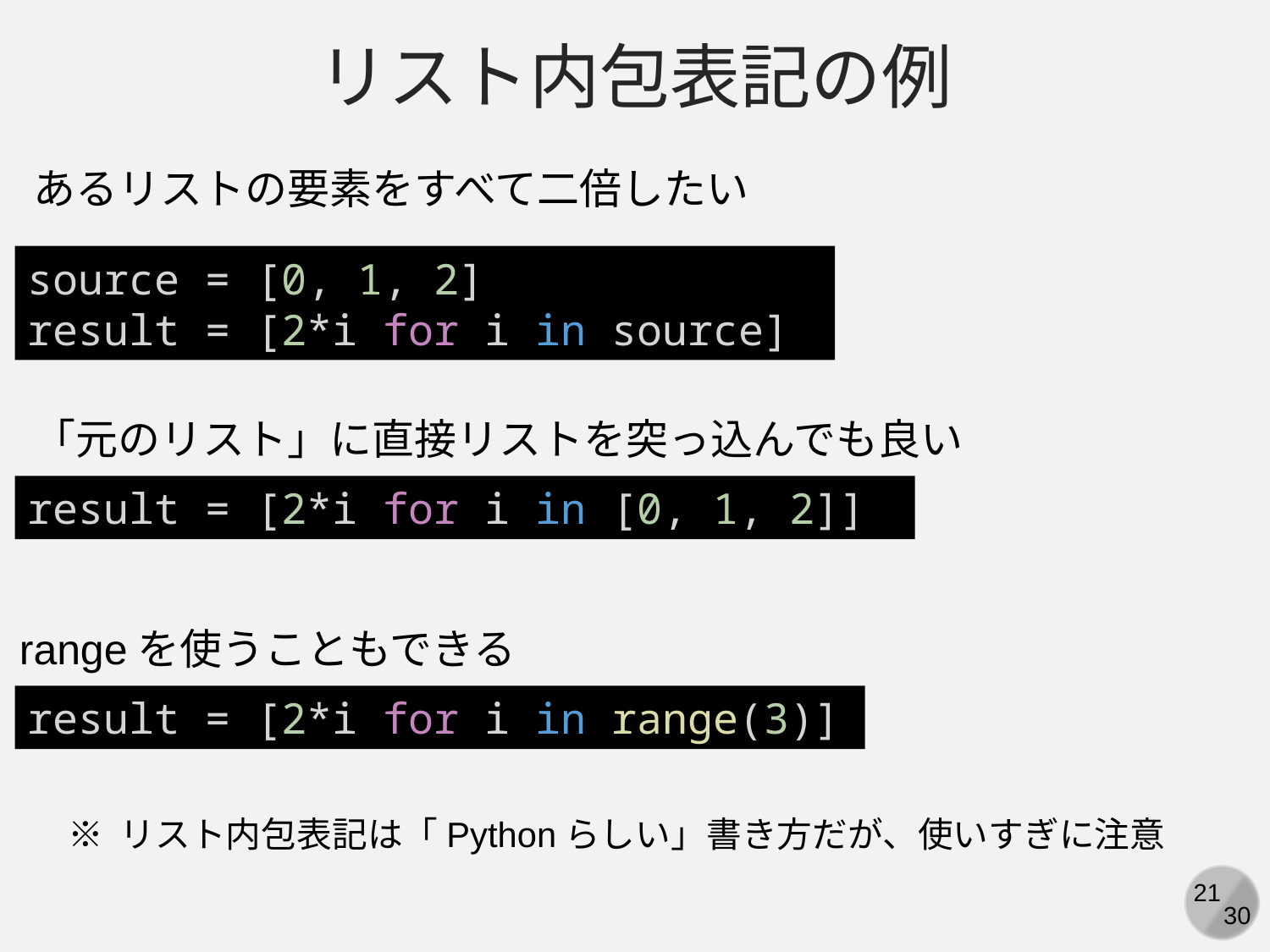

リスト内包表記の例
あるリストの要素をすべて二倍したい
source = [0, 1, 2]
result = [2*i for i in source]
「元のリスト」に直接リストを突っ込んでも良い
result = [2*i for i in [0, 1, 2]]
rangeを使うこともできる
result = [2*i for i in range(3)]
※ リスト内包表記は「Pythonらしい」書き方だが、使いすぎに注意